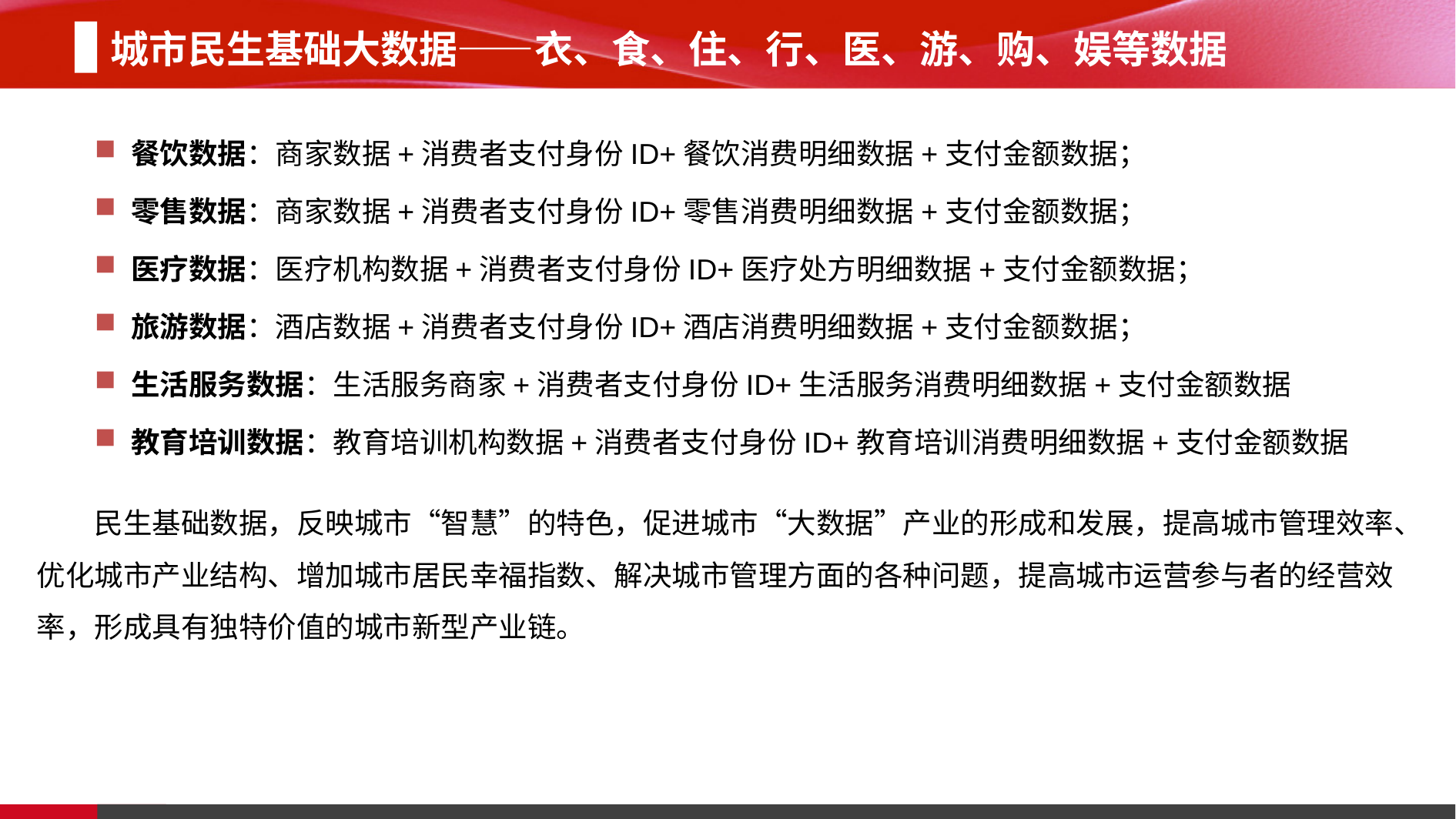

城市民生基础大数据——衣、食、住、行、医、游、购、娱等数据

餐饮数据：商家数据+消费者支付身份ID+餐饮消费明细数据+支付金额数据；
零售数据：商家数据+消费者支付身份ID+零售消费明细数据+支付金额数据；
医疗数据：医疗机构数据+消费者支付身份ID+医疗处方明细数据+支付金额数据；
旅游数据：酒店数据+消费者支付身份ID+酒店消费明细数据+支付金额数据；
生活服务数据：生活服务商家+消费者支付身份ID+生活服务消费明细数据+支付金额数据
教育培训数据：教育培训机构数据+消费者支付身份ID+教育培训消费明细数据+支付金额数据
民生基础数据，反映城市“智慧”的特色，促进城市“大数据”产业的形成和发展，提高城市管理效率、优化城市产业结构、增加城市居民幸福指数、解决城市管理方面的各种问题，提高城市运营参与者的经营效率，形成具有独特价值的城市新型产业链。